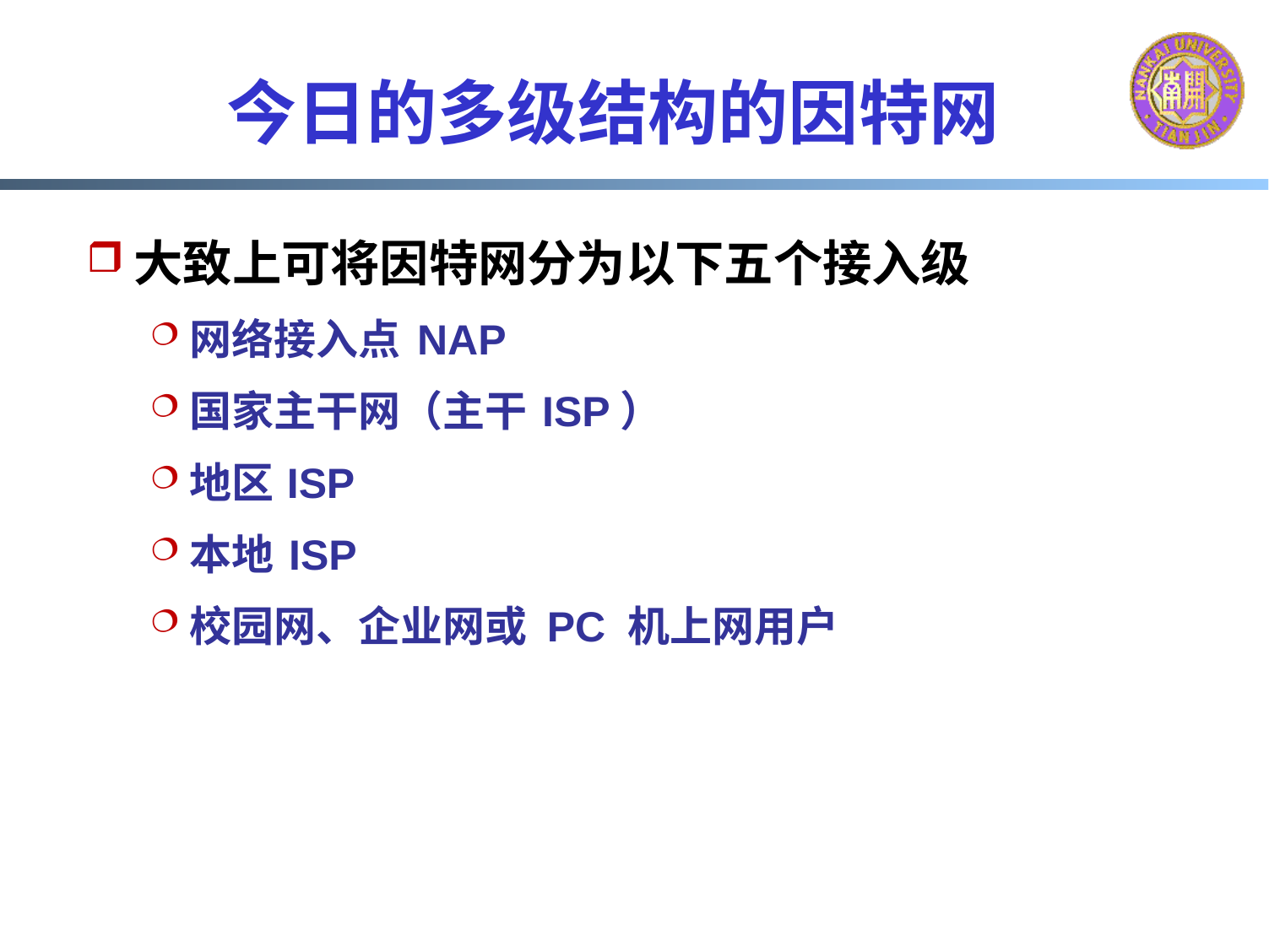

# 今日的多级结构的因特网
大致上可将因特网分为以下五个接入级
网络接入点 NAP
国家主干网（主干 ISP）
地区 ISP
本地 ISP
校园网、企业网或 PC 机上网用户